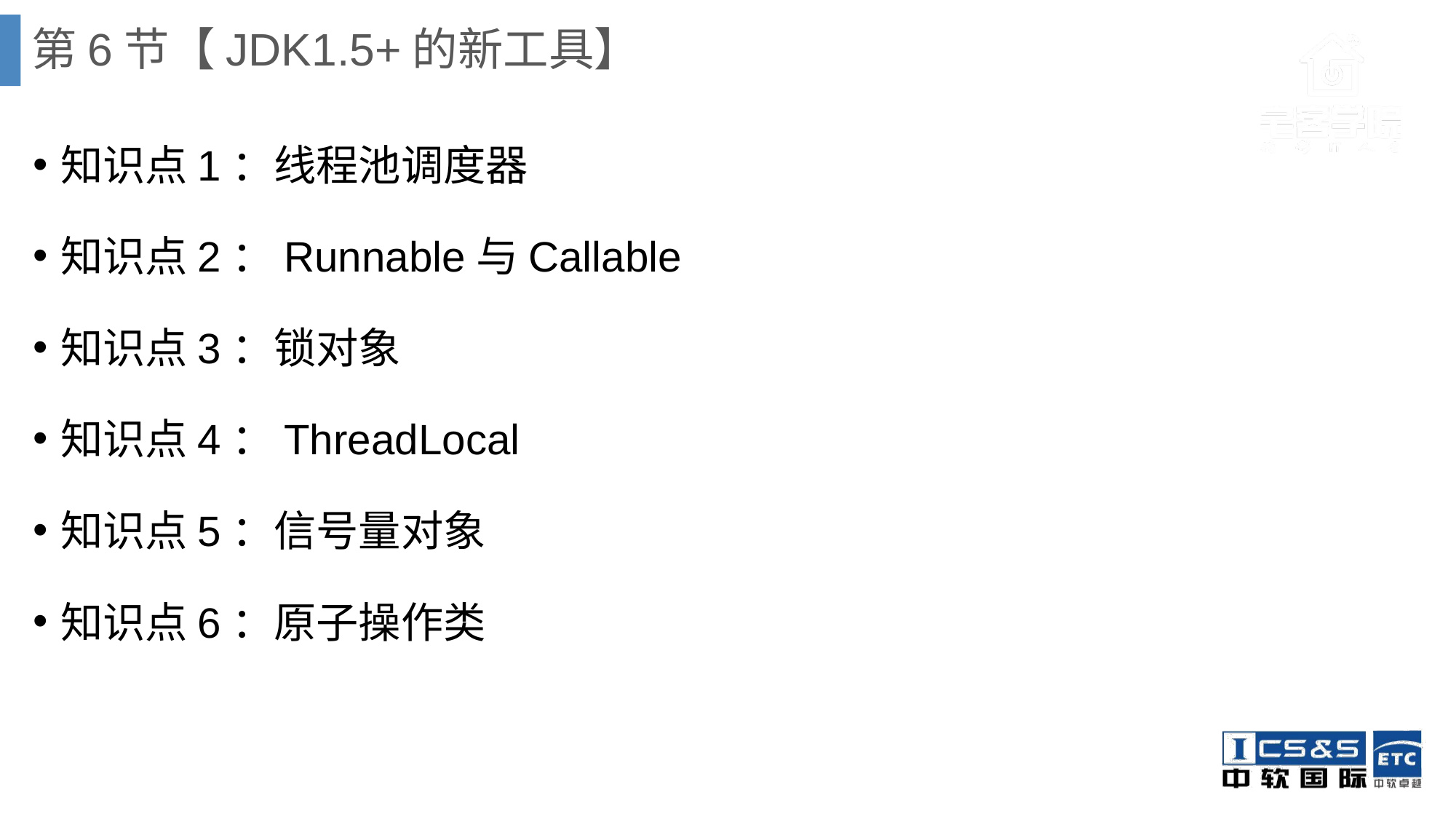

# 第6节【JDK1.5+的新工具】
知识点1：线程池调度器
知识点2：Runnable与Callable
知识点3：锁对象
知识点4：ThreadLocal
知识点5：信号量对象
知识点6：原子操作类